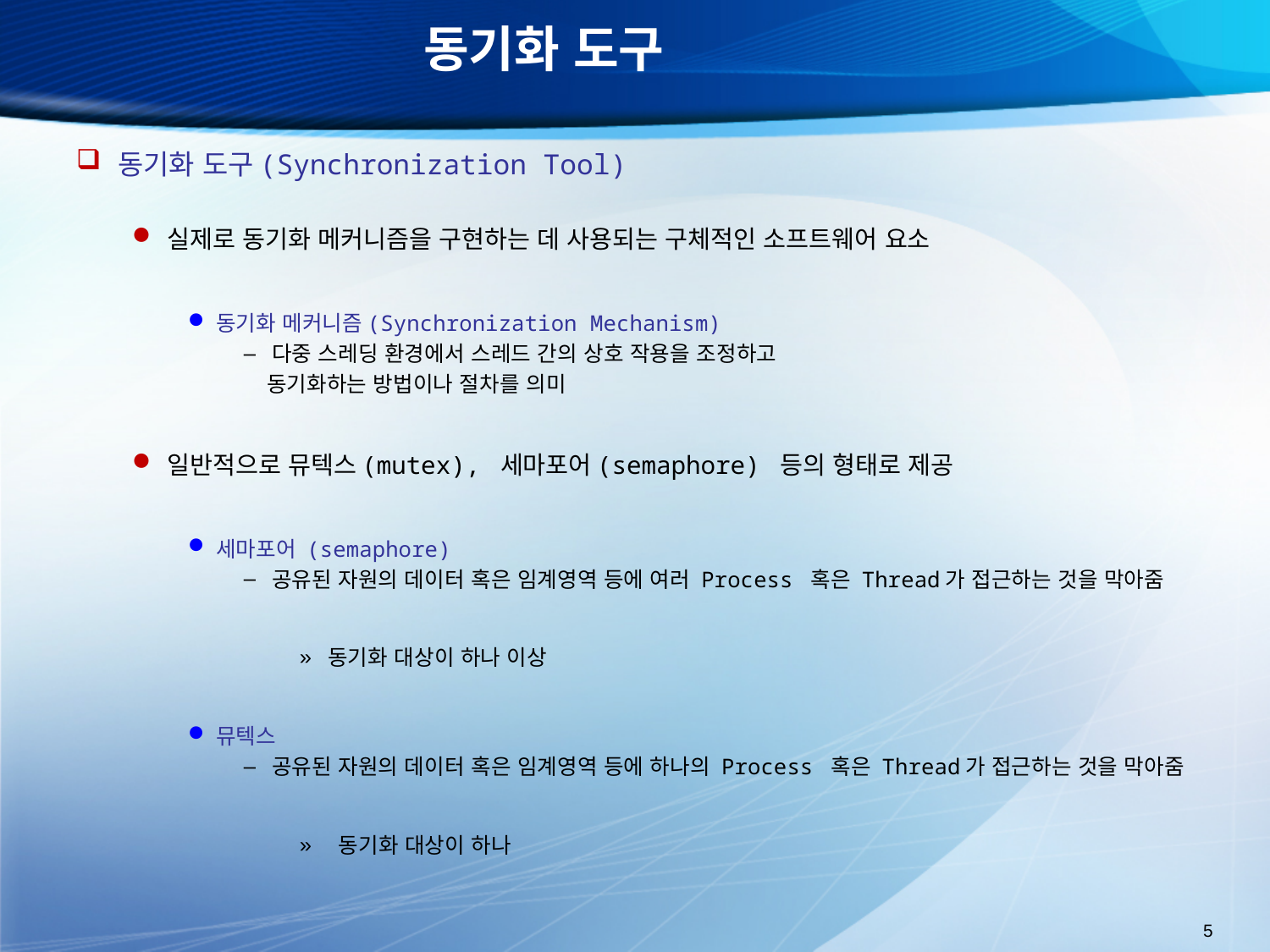

# 동기화 도구
동기화 도구(Synchronization Tool)

실제로 동기화 메커니즘을 구현하는 데 사용되는 구체적인 소프트웨어 요소

동기화 메커니즘(Synchronization Mechanism)
다중 스레딩 환경에서 스레드 간의 상호 작용을 조정하고
   동기화하는 방법이나 절차를 의미

일반적으로 뮤텍스(mutex), 세마포어(semaphore) 등의 형태로 제공

세마포어 (semaphore)
공유된 자원의 데이터 혹은 임계영역 등에 여러 Process 혹은 Thread가 접근하는 것을 막아줌

동기화 대상이 하나 이상

뮤텍스
공유된 자원의 데이터 혹은 임계영역 등에 하나의 Process 혹은 Thread가 접근하는 것을 막아줌

 동기화 대상이 하나